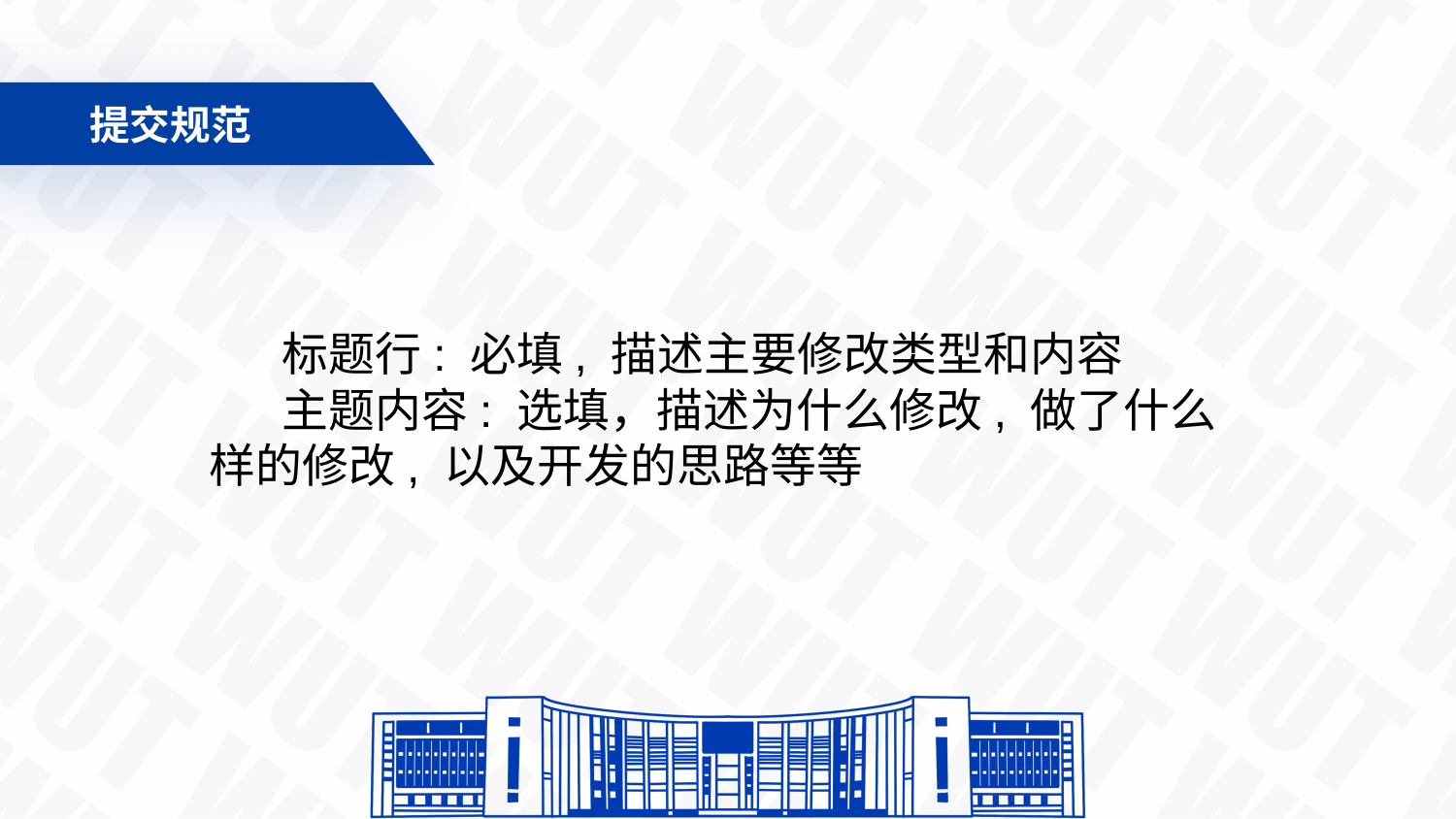

提交规范
标题行: 必填, 描述主要修改类型和内容
主题内容: 选填，描述为什么修改, 做了什么样的修改, 以及开发的思路等等